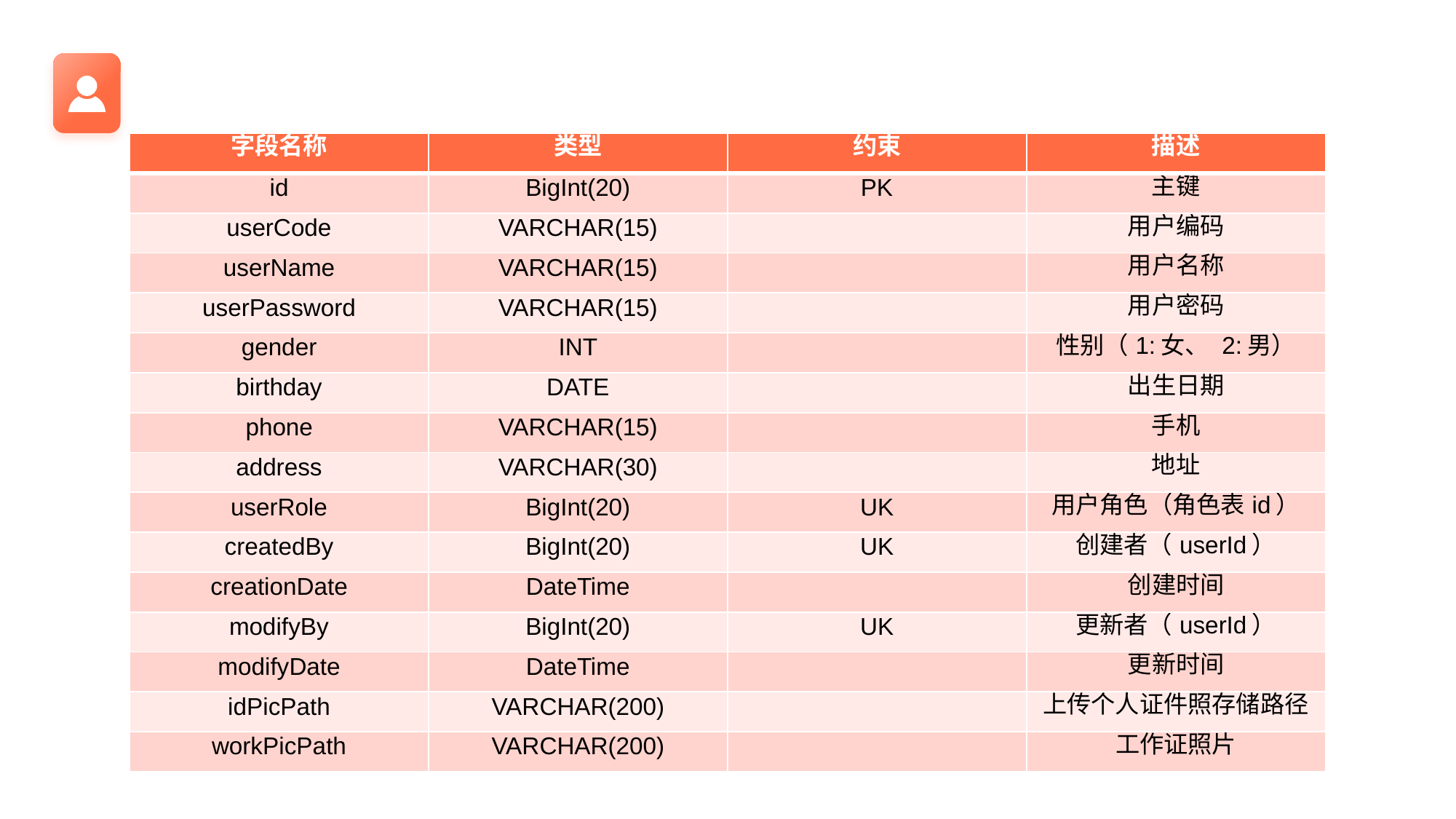

| 字段名称 | 类型 | 约束 | 描述 |
| --- | --- | --- | --- |
| id | BigInt(20) | PK | 主键 |
| userCode | VARCHAR(15) |  | 用户编码 |
| userName | VARCHAR(15) |  | 用户名称 |
| userPassword | VARCHAR(15) |  | 用户密码 |
| gender | INT |  | 性别（1:女、 2:男） |
| birthday | DATE |  | 出生日期 |
| phone | VARCHAR(15) |  | 手机 |
| address | VARCHAR(30) |  | 地址 |
| userRole | BigInt(20) | UK | 用户角色（角色表id） |
| createdBy | BigInt(20) | UK | 创建者（userId） |
| creationDate | DateTime |  | 创建时间 |
| modifyBy | BigInt(20) | UK | 更新者（userId） |
| modifyDate | DateTime |  | 更新时间 |
| idPicPath | VARCHAR(200) |  | 上传个人证件照存储路径 |
| workPicPath | VARCHAR(200) |  | 工作证照片 |